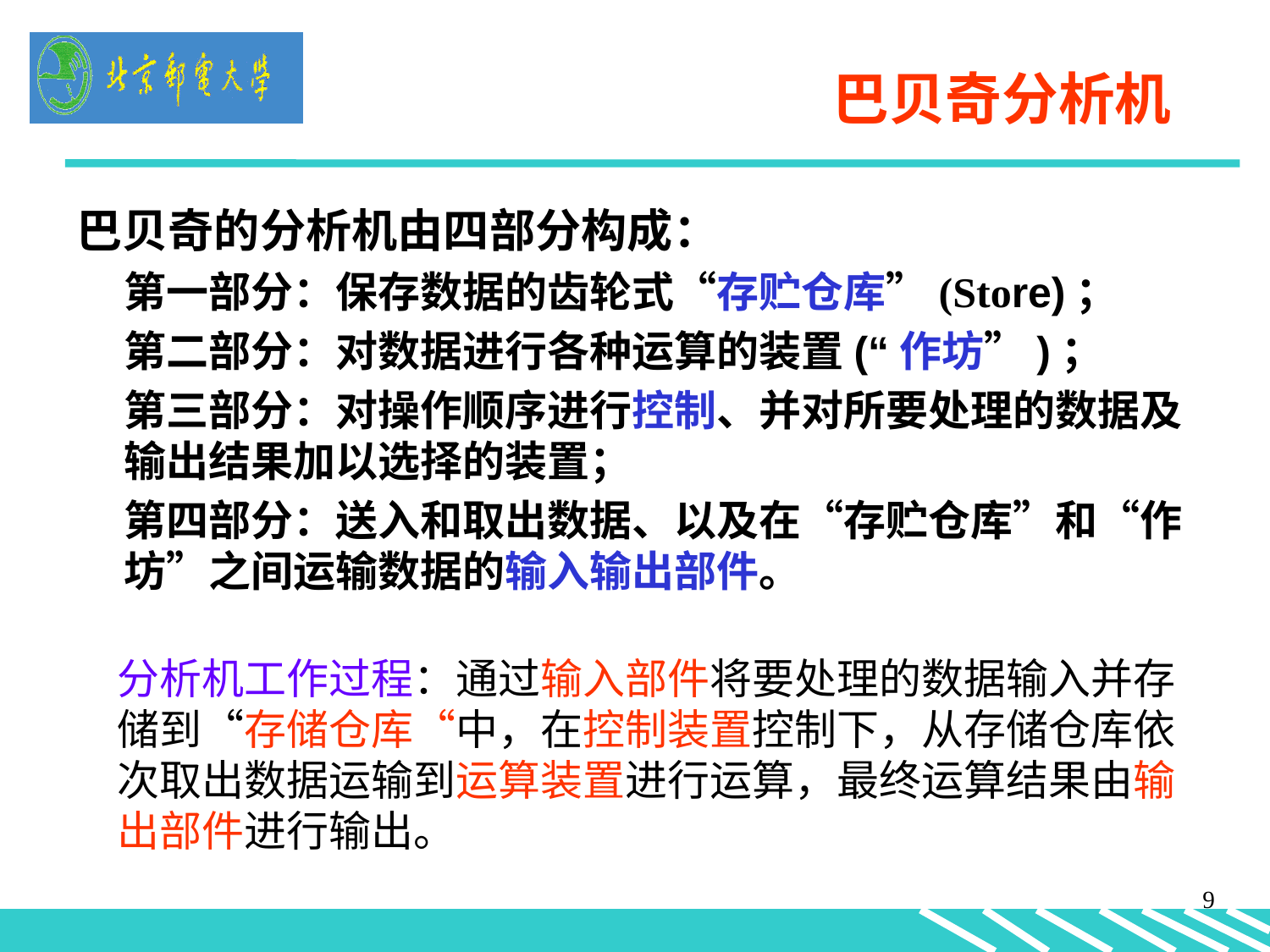

巴贝奇分析机
巴贝奇的分析机由四部分构成：
  	第一部分：保存数据的齿轮式“存贮仓库”(Store)；
	第二部分：对数据进行各种运算的装置(“作坊”)；
	第三部分：对操作顺序进行控制、并对所要处理的数据及输出结果加以选择的装置；
	第四部分：送入和取出数据、以及在“存贮仓库”和“作坊”之间运输数据的输入输出部件。
分析机工作过程：通过输入部件将要处理的数据输入并存储到“存储仓库“中，在控制装置控制下，从存储仓库依次取出数据运输到运算装置进行运算，最终运算结果由输出部件进行输出。
9